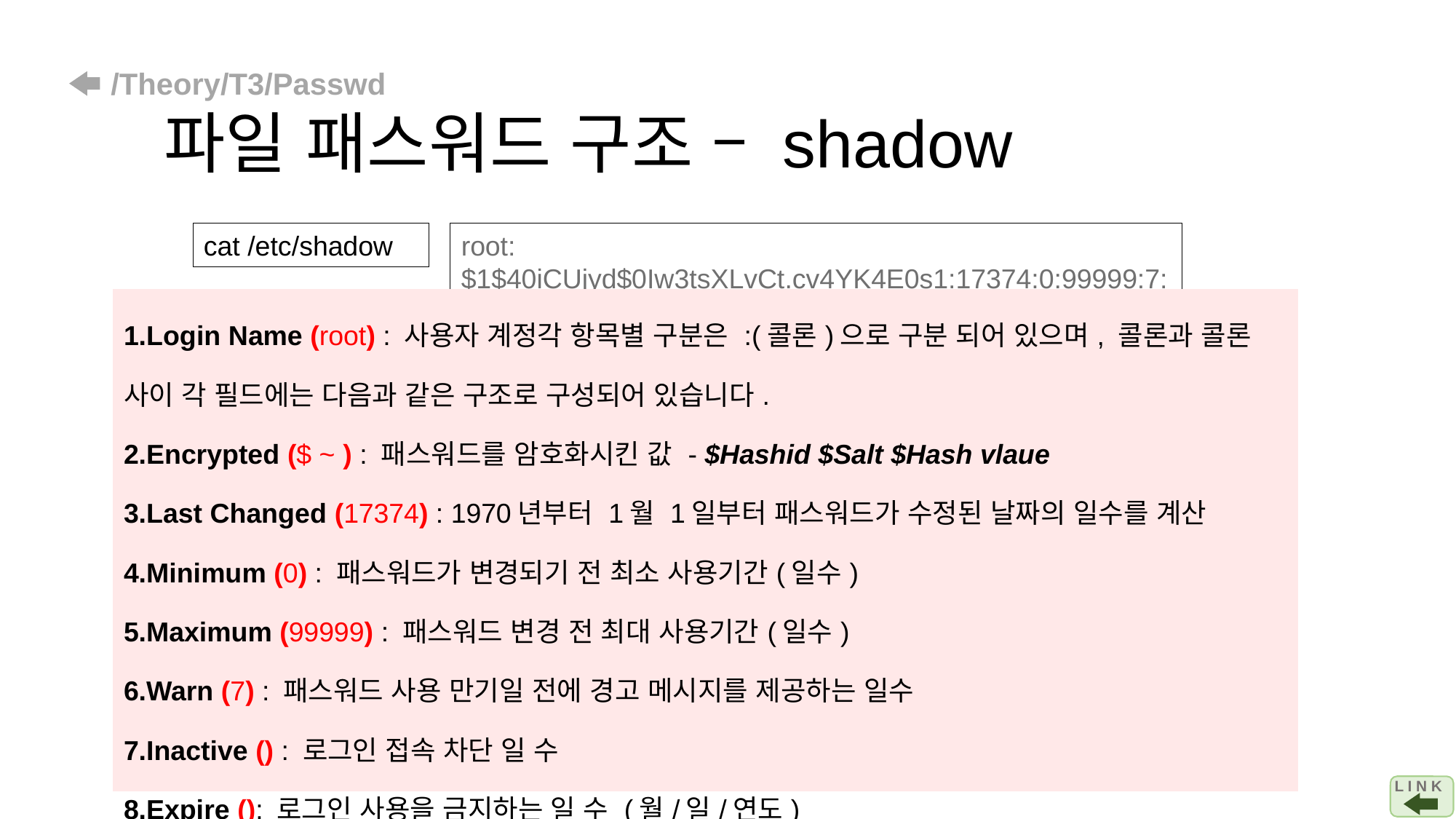

# /Theory/T3/Passwd 파일 패스워드 구조 – shadow

cat /etc/shadow
root:$1$40iCUjyd$0Iw3tsXLvCt.cv4YK4E0s1:17374:0:99999:7:::
| 1.Login Name (root) : 사용자 계정각 항목별 구분은 :(콜론)으로 구분 되어 있으며, 콜론과 콜론 사이 각 필드에는 다음과 같은 구조로 구성되어 있습니다. 2.Encrypted ($ ~ ) : 패스워드를 암호화시킨 값 - $Hashid $Salt $Hash vlaue 3.Last Changed (17374) : 1970년부터 1월 1일부터 패스워드가 수정된 날짜의 일수를 계산 4.Minimum (0) : 패스워드가 변경되기 전 최소 사용기간(일수) 5.Maximum (99999) : 패스워드 변경 전 최대 사용기간(일수) 6.Warn (7) : 패스워드 사용 만기일 전에 경고 메시지를 제공하는 일수 7.Inactive () : 로그인 접속 차단 일 수 8.Expire (): 로그인 사용을 금지하는 일 수 (월/일/연도) 9.Reserved (): 사용되지 않음 |
| --- |
L I N K

| 1.Login Name  : 사용자 계정각 항목별 구분은 :(콜론)으로 구분되어있으며 콜론과 콜론 사이 각 필드에는 다음과 같은 구조로 구성되어 있습니다. 2.Encrypted : 패스워드를 암호화시킨 값 3.Last Changed : 1970년부터 1월 1일부터 패스워드가 수정된 날짜의 일수를 계산 4.Minimum : 패스워드가 변경되기 전 최소 사용기간(일수) 5.Maximum : 패스워드 변경 전 최대 사용기간(일수) 6.Warn : 패스워드 사용 만기일 전에 경고 메시지를 제공하는 일수 7.Inactive : 로그인 접속 차단 일 수 8.Expire : 로그인 사용을 금지하는 일 수 (월/일/연도) 9.Reserved : 사용되지 않음 |
| --- |